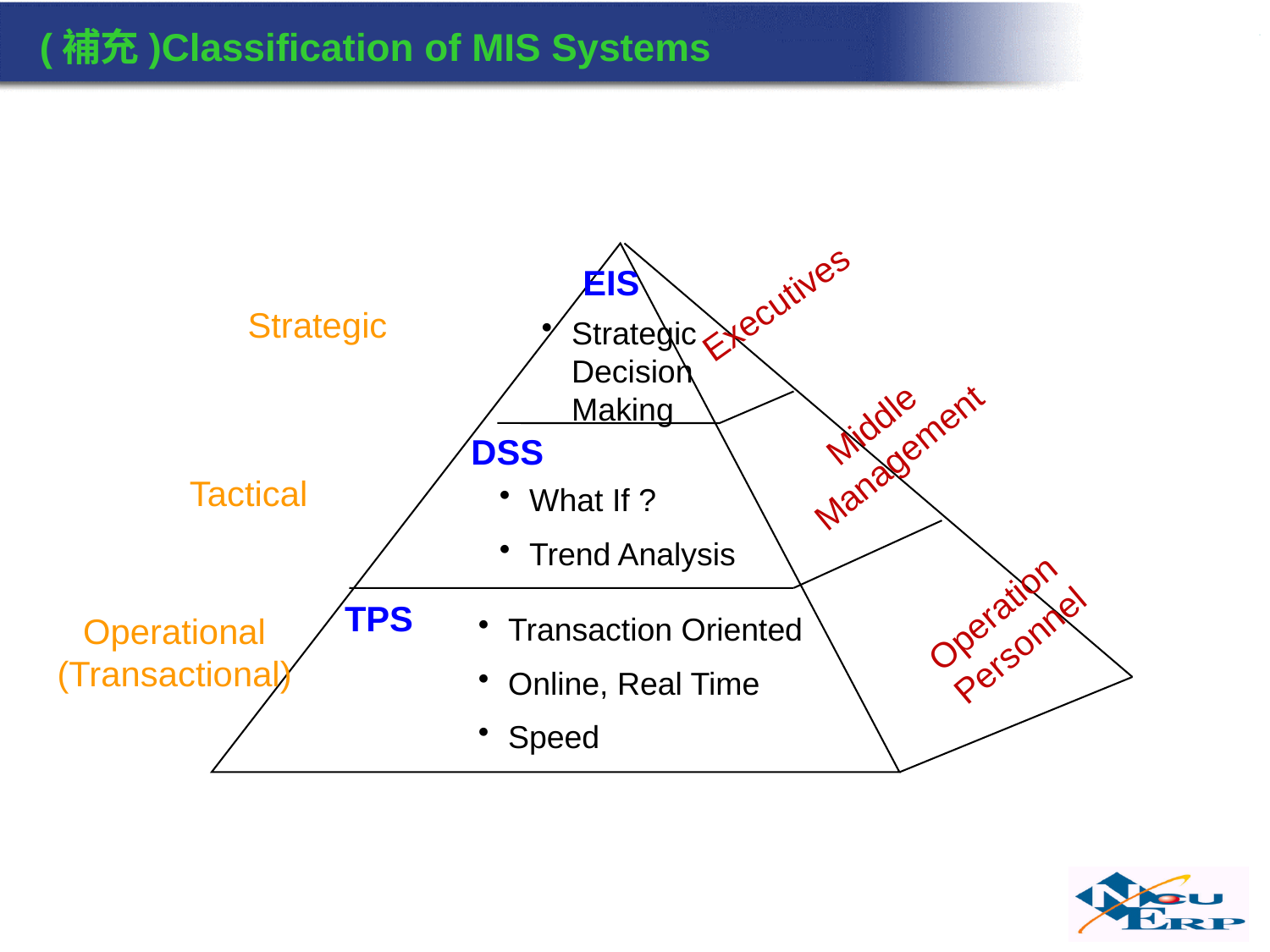

# (補充)Classification of MIS Systems

EIS
Executives
Strategic
Strategic Decision Making

Middle Management
DSS

Tactical
What If ?
Trend Analysis

Operation Personnel

TPS
Operational (Transactional)
Transaction Oriented
Online, Real Time
Speed